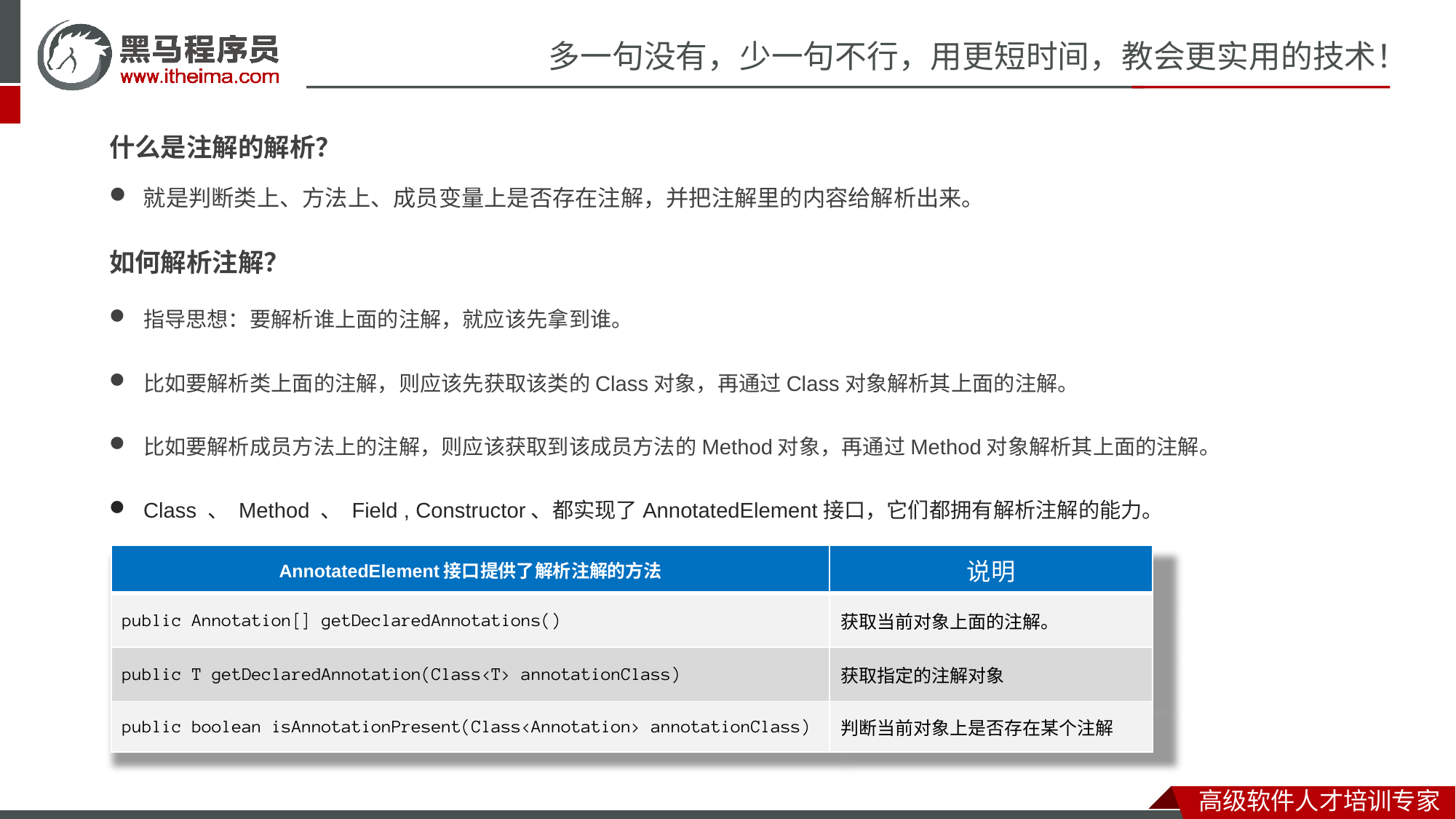

什么是注解的解析？
就是判断类上、方法上、成员变量上是否存在注解，并把注解里的内容给解析出来。
如何解析注解？
指导思想：要解析谁上面的注解，就应该先拿到谁。
比如要解析类上面的注解，则应该先获取该类的Class对象，再通过Class对象解析其上面的注解。
比如要解析成员方法上的注解，则应该获取到该成员方法的Method对象，再通过Method对象解析其上面的注解。
Class 、 Method 、 Field , Constructor、都实现了AnnotatedElement接口，它们都拥有解析注解的能力。
| AnnotatedElement接口提供了解析注解的方法 | 说明 |
| --- | --- |
| public Annotation[] getDeclaredAnnotations() | 获取当前对象上面的注解。 |
| public T getDeclaredAnnotation(Class<T> annotationClass) | 获取指定的注解对象 |
| public boolean isAnnotationPresent(Class<Annotation> annotationClass) | 判断当前对象上是否存在某个注解 |